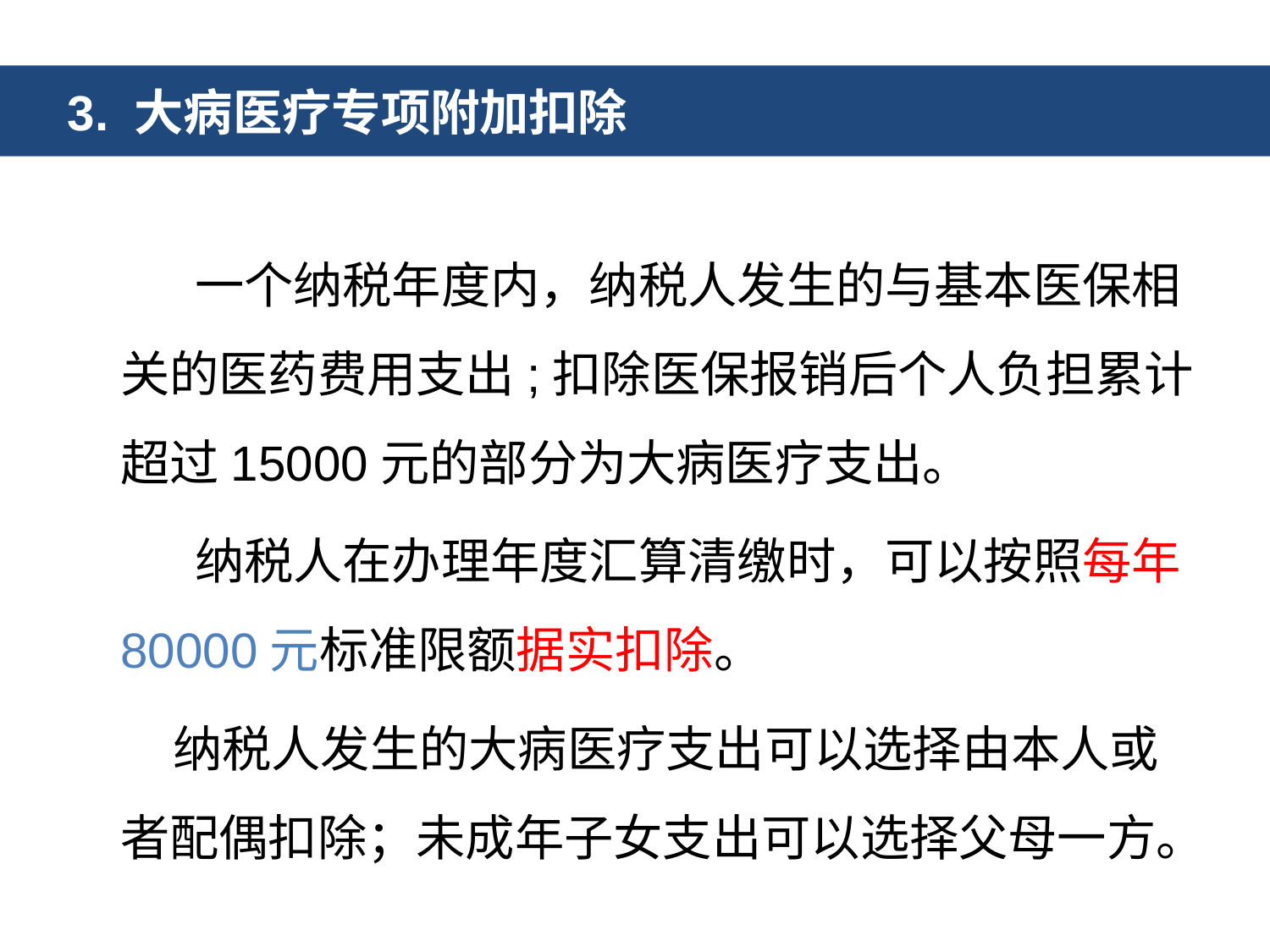

3. 大病医疗专项附加扣除
          一个纳税年度内，纳税人发生的与基本医保相关的医药费用支出;扣除医保报销后个人负担累计超过15000元的部分为大病医疗支出。
          纳税人在办理年度汇算清缴时，可以按照每年80000元标准限额据实扣除。
        纳税人发生的大病医疗支出可以选择由本人或者配偶扣除；未成年子女支出可以选择父母一方。